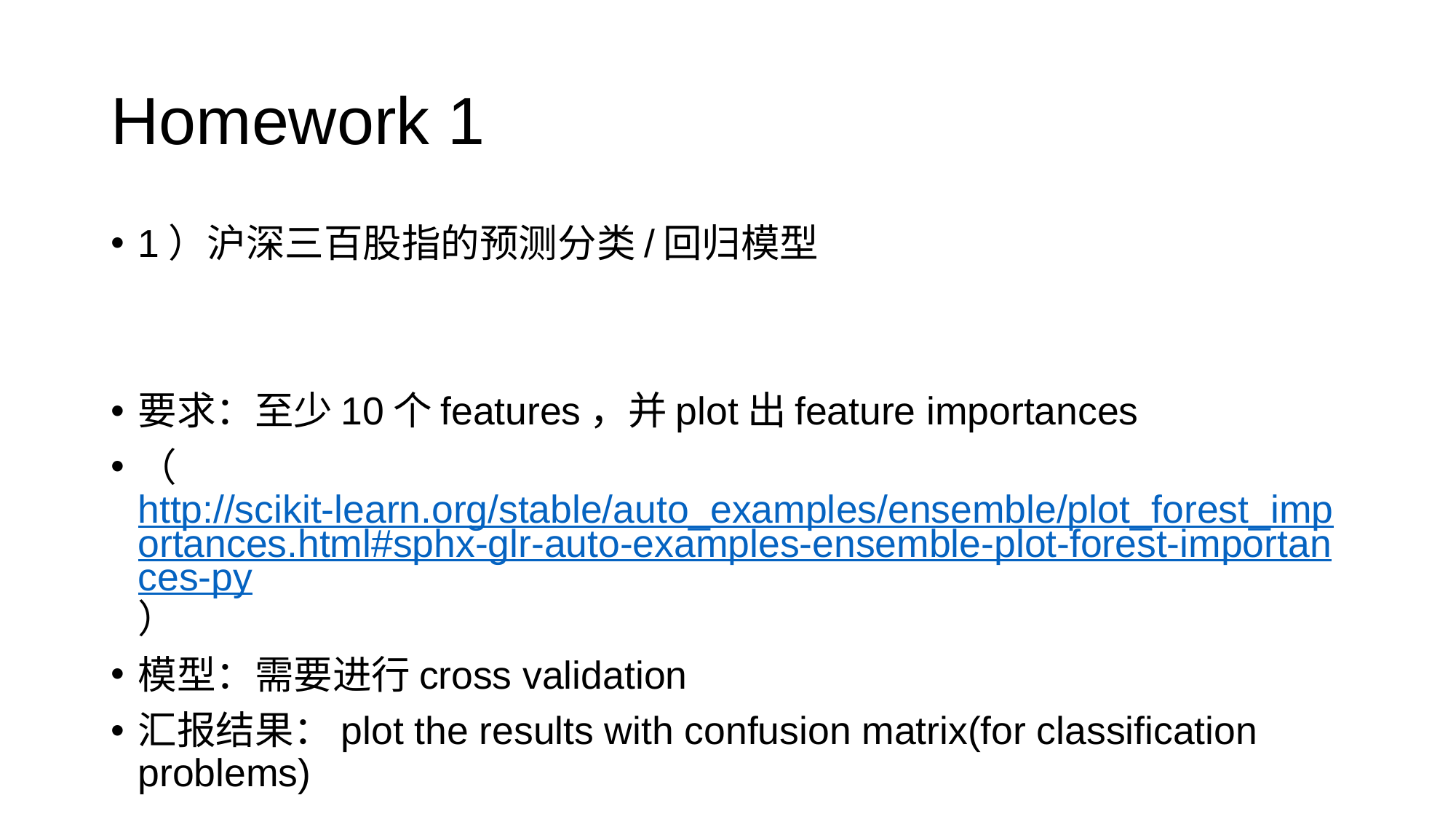

# Homework 1
1）沪深三百股指的预测分类/回归模型

要求：至少10个features，并plot出feature importances
（http://scikit-learn.org/stable/auto_examples/ensemble/plot_forest_importances.html#sphx-glr-auto-examples-ensemble-plot-forest-importances-py）
模型：需要进行cross validation
汇报结果：plot the results with confusion matrix(for classification problems)